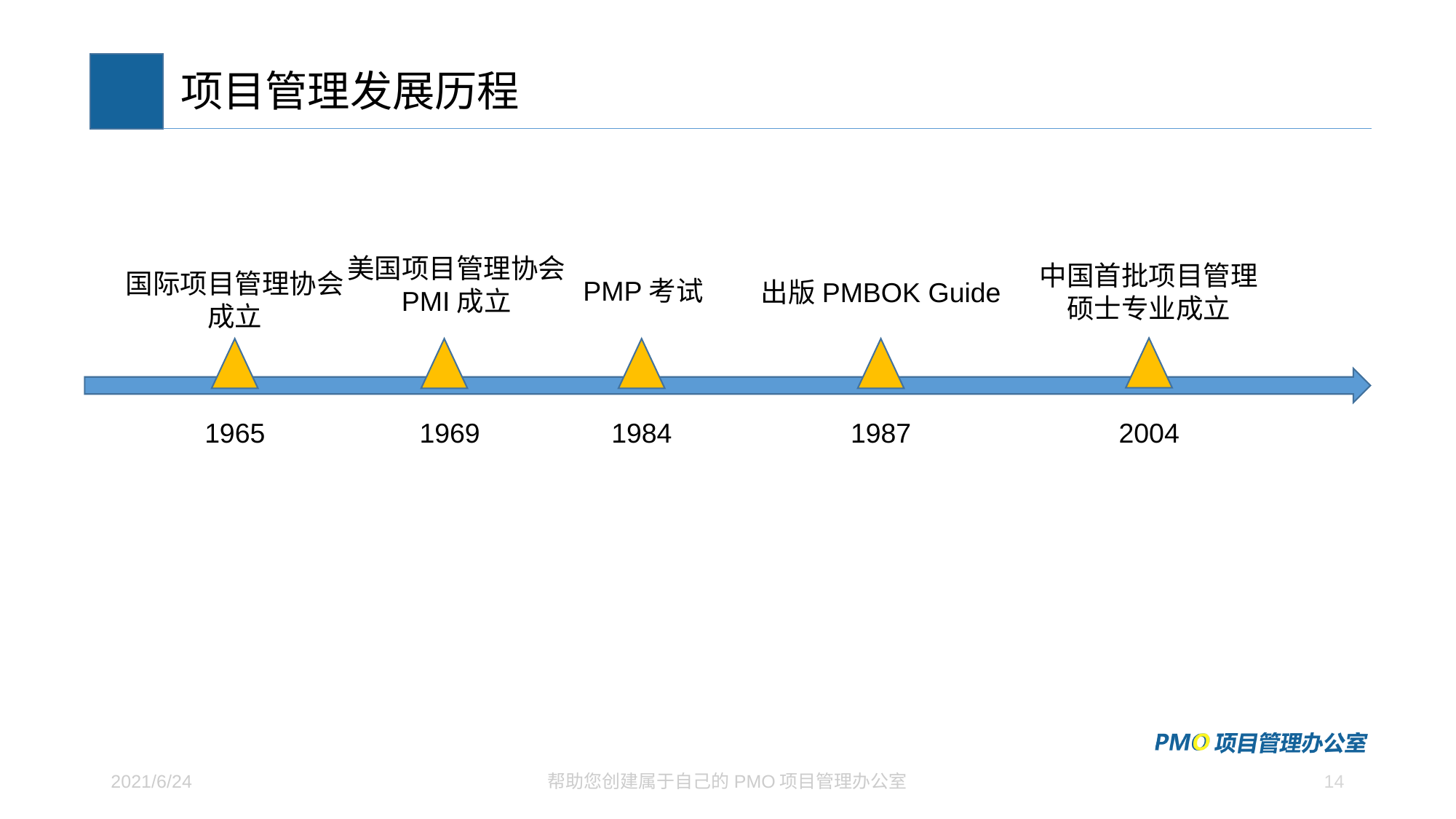

# 项目管理发展历程
美国项目管理协会
PMI成立
中国首批项目管理
硕士专业成立
国际项目管理协会
成立
PMP考试
出版PMBOK Guide

1987
2004
1984
1965
1969
14
2021/6/24
帮助您创建属于自己的PMO项目管理办公室